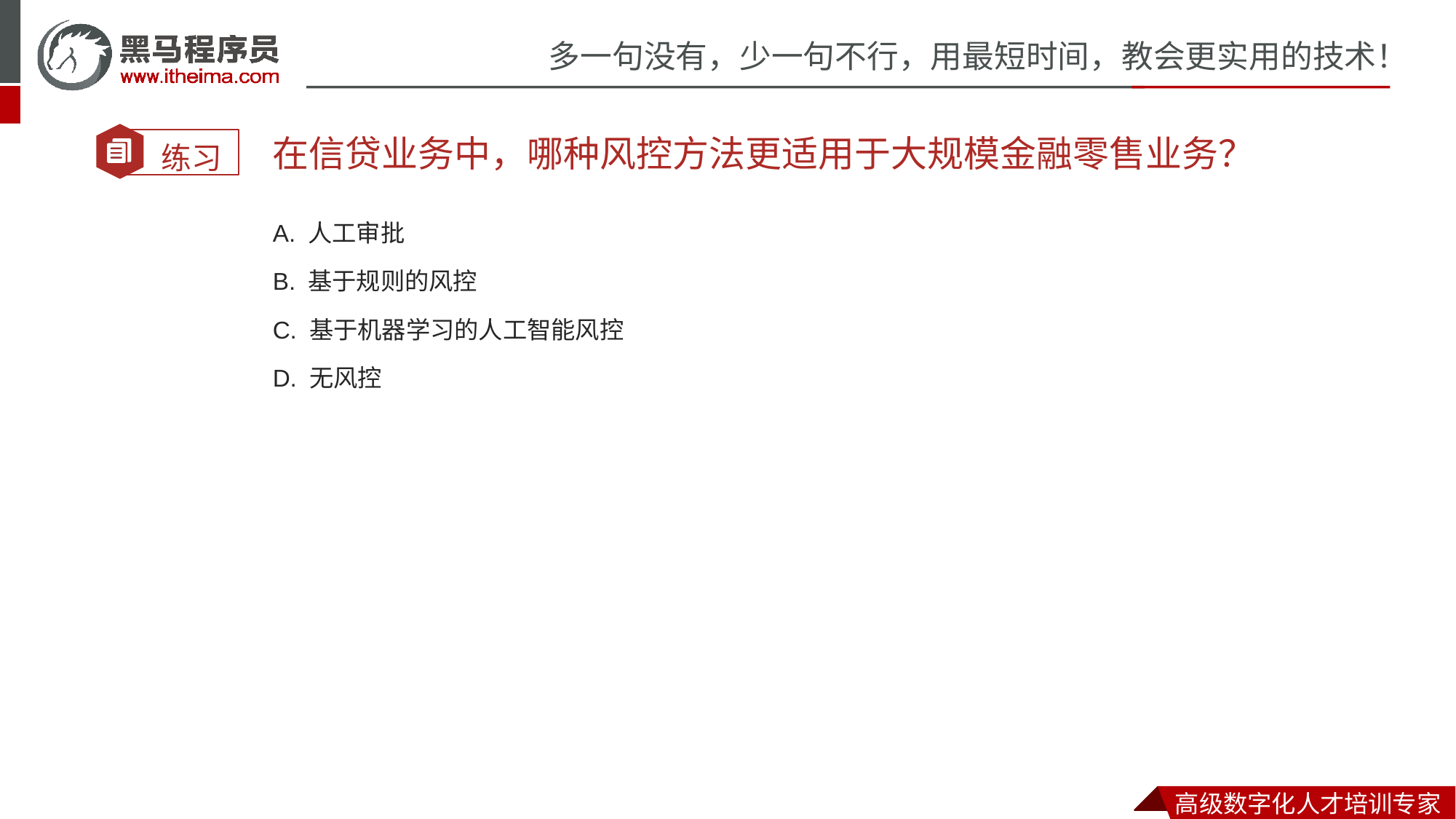

在信贷业务中，哪种风控方法更适用于大规模金融零售业务？
A. 人工审批
B. 基于规则的风控
C. 基于机器学习的人工智能风控
D. 无风控